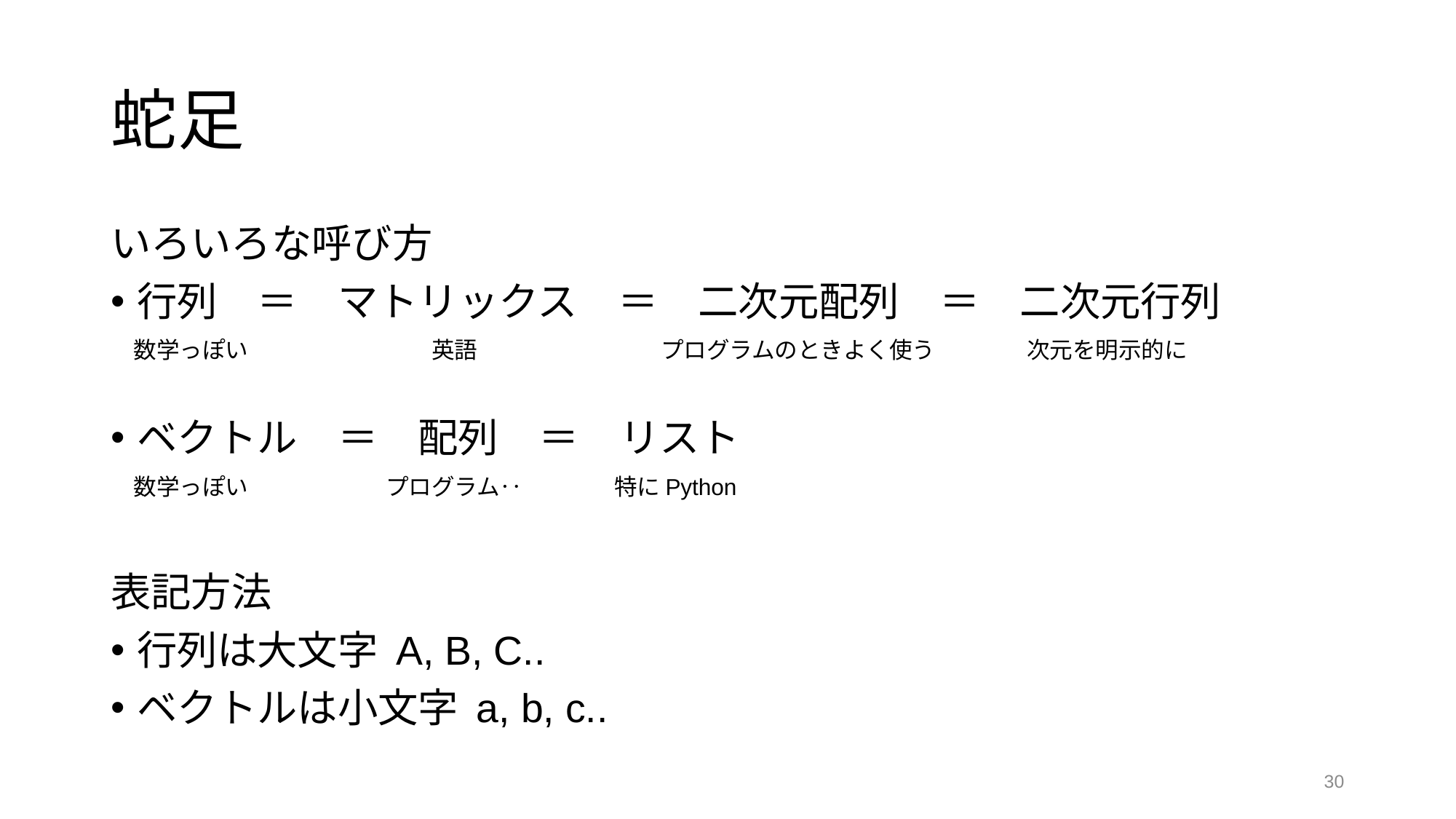

# 蛇足
いろいろな呼び方
行列　＝　マトリックス　＝　二次元配列　＝　二次元行列
　数学っぽい　　　　　　　　英語　　　　　　　　プログラムのときよく使う　　　　次元を明示的に

ベクトル　＝　配列　＝　リスト
　数学っぽい　　　　　　プログラム‥　　　　特にPython

表記方法
行列は大文字 A, B, C..
ベクトルは小文字 a, b, c..

30